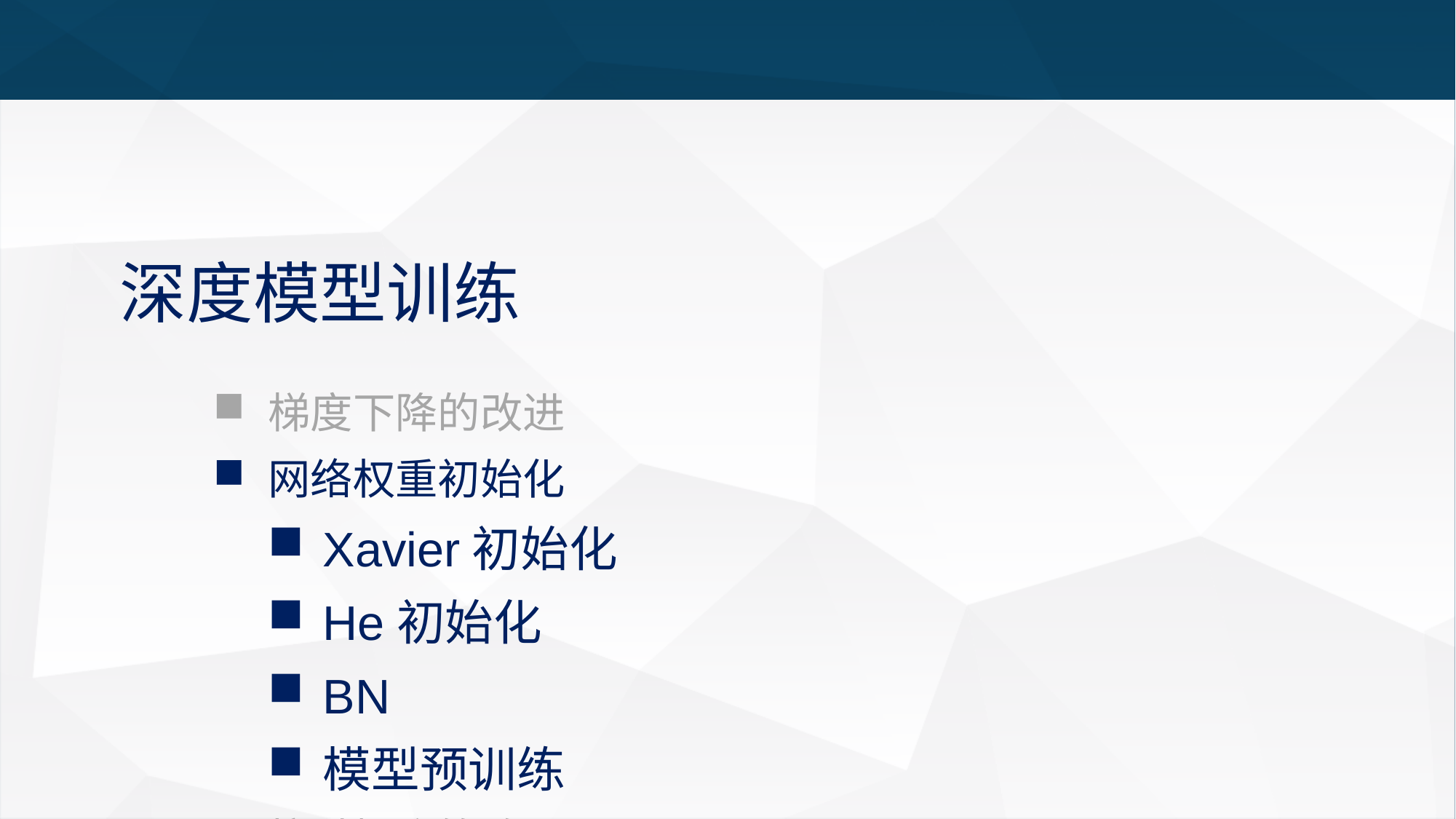

# 深度模型训练
梯度下降的改进
网络权重初始化
Xavier初始化
He初始化
BN
模型预训练
抗过拟合策略